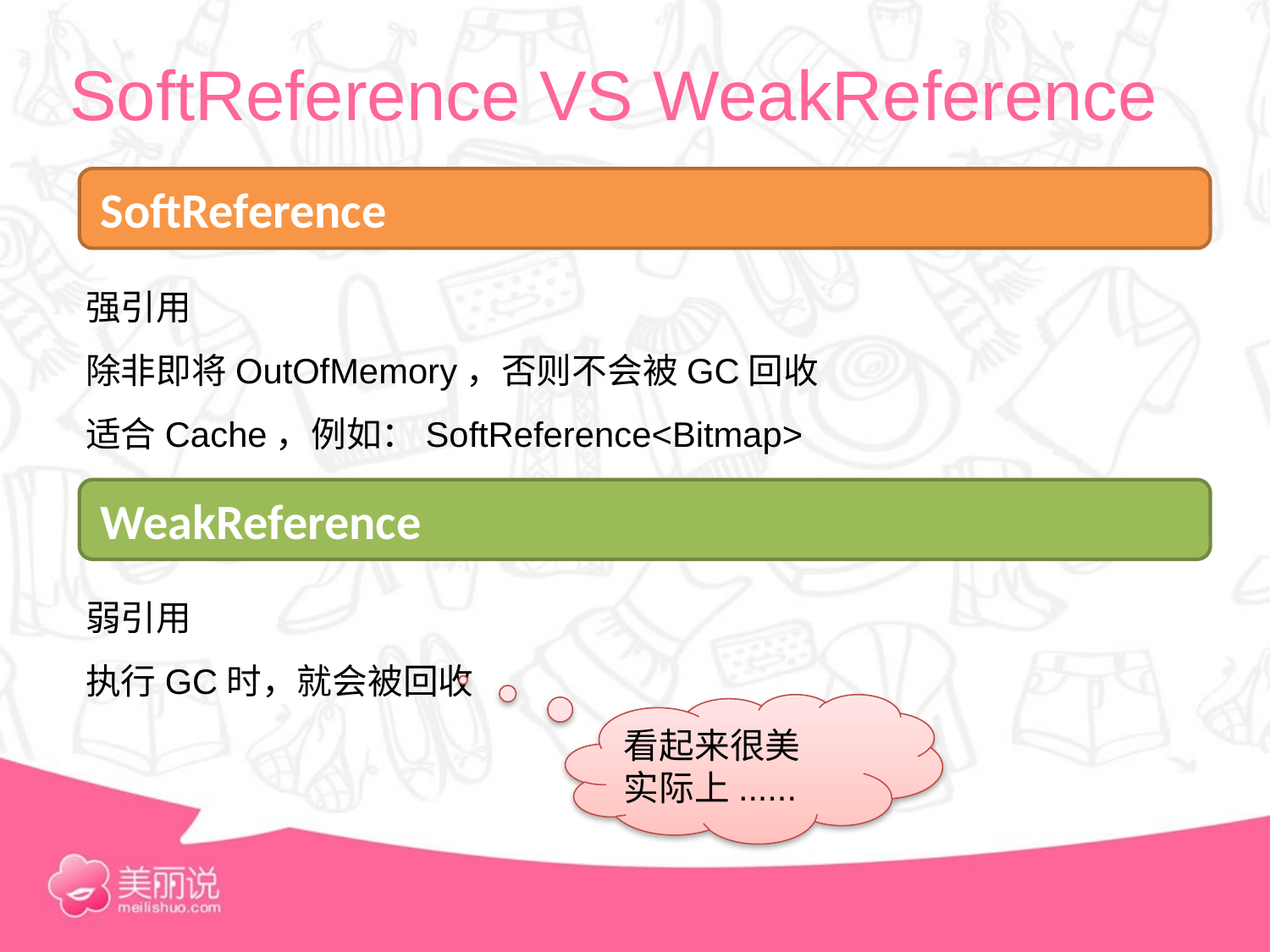

# SoftReference VS WeakReference
 SoftReference
强引用
除非即将OutOfMemory，否则不会被GC回收
适合Cache，例如：SoftReference<Bitmap>
 WeakReference
弱引用
执行GC时，就会被回收
看起来很美
实际上......